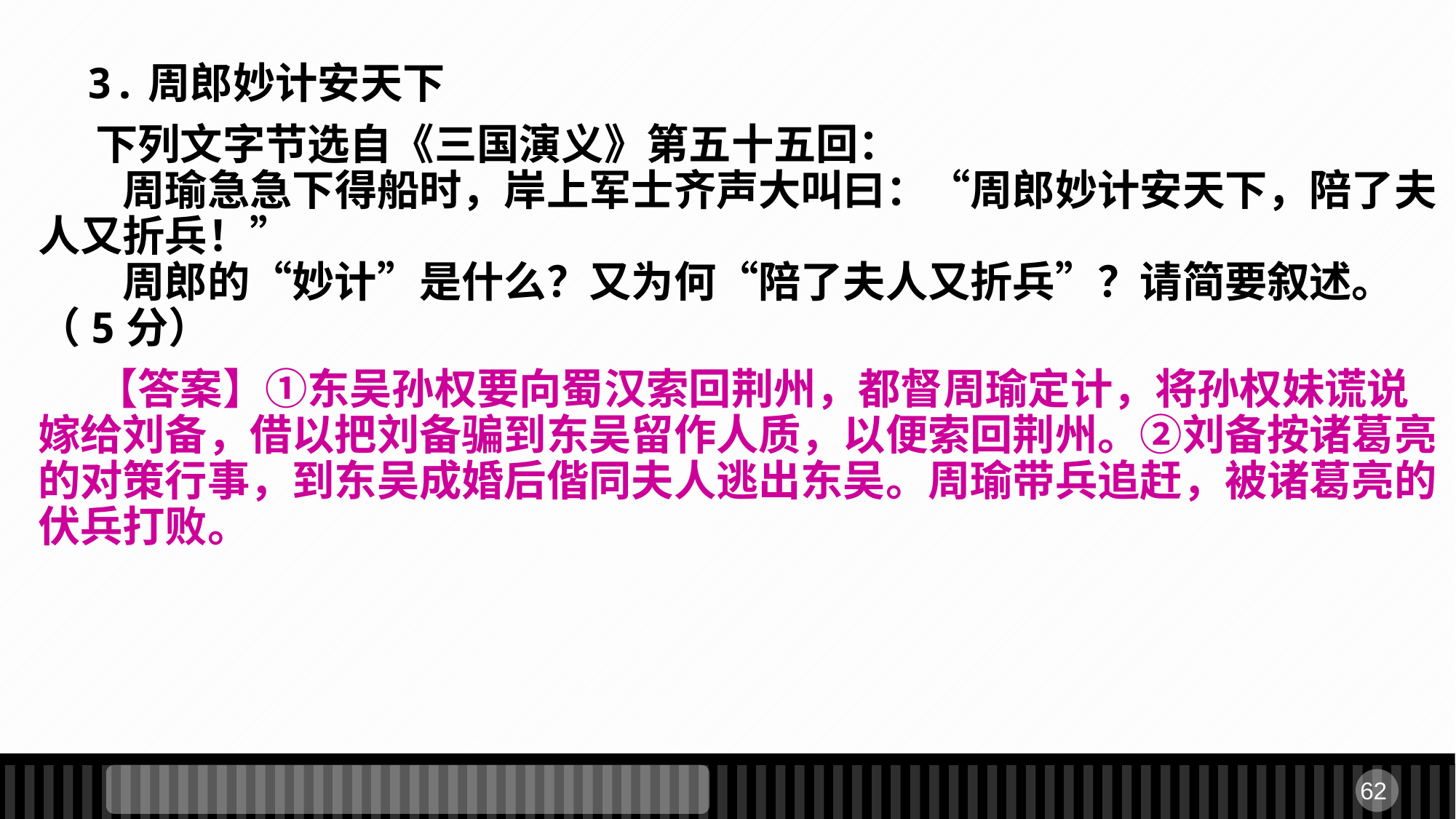

3.周郎妙计安天下
　　下列文字节选自《三国演义》第五十五回：
　　周瑜急急下得船时，岸上军士齐声大叫曰：“周郎妙计安天下，陪了夫人又折兵！”
　　周郎的“妙计”是什么？又为何“陪了夫人又折兵”？请简要叙述。（5分）
　　【答案】①东吴孙权要向蜀汉索回荆州，都督周瑜定计，将孙权妹谎说嫁给刘备，借以把刘备骗到东吴留作人质，以便索回荆州。②刘备按诸葛亮的对策行事，到东吴成婚后偕同夫人逃出东吴。周瑜带兵追赶，被诸葛亮的伏兵打败。